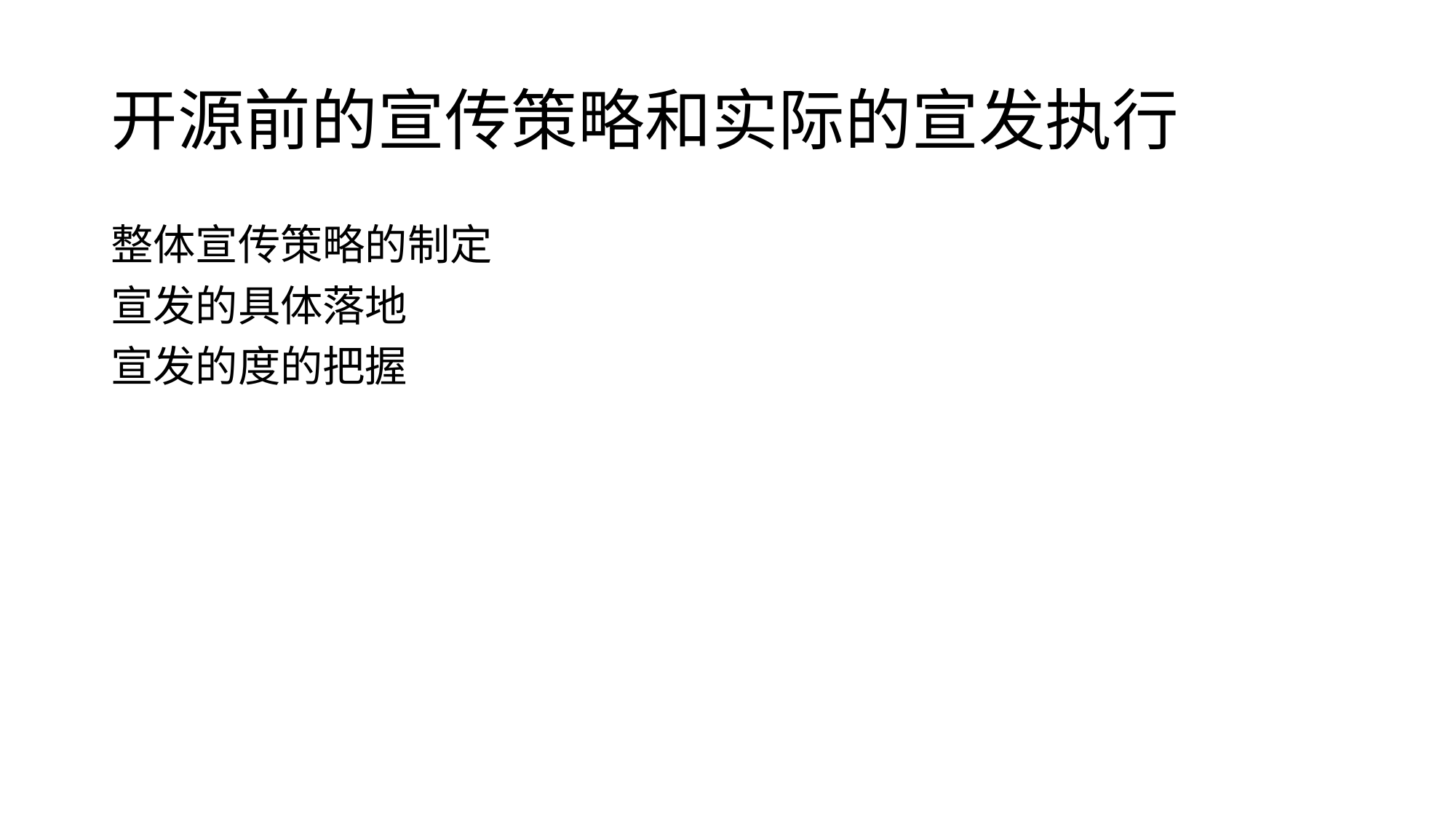

# 开源前的宣传策略和实际的宣发执行
整体宣传策略的制定
宣发的具体落地
宣发的度的把握